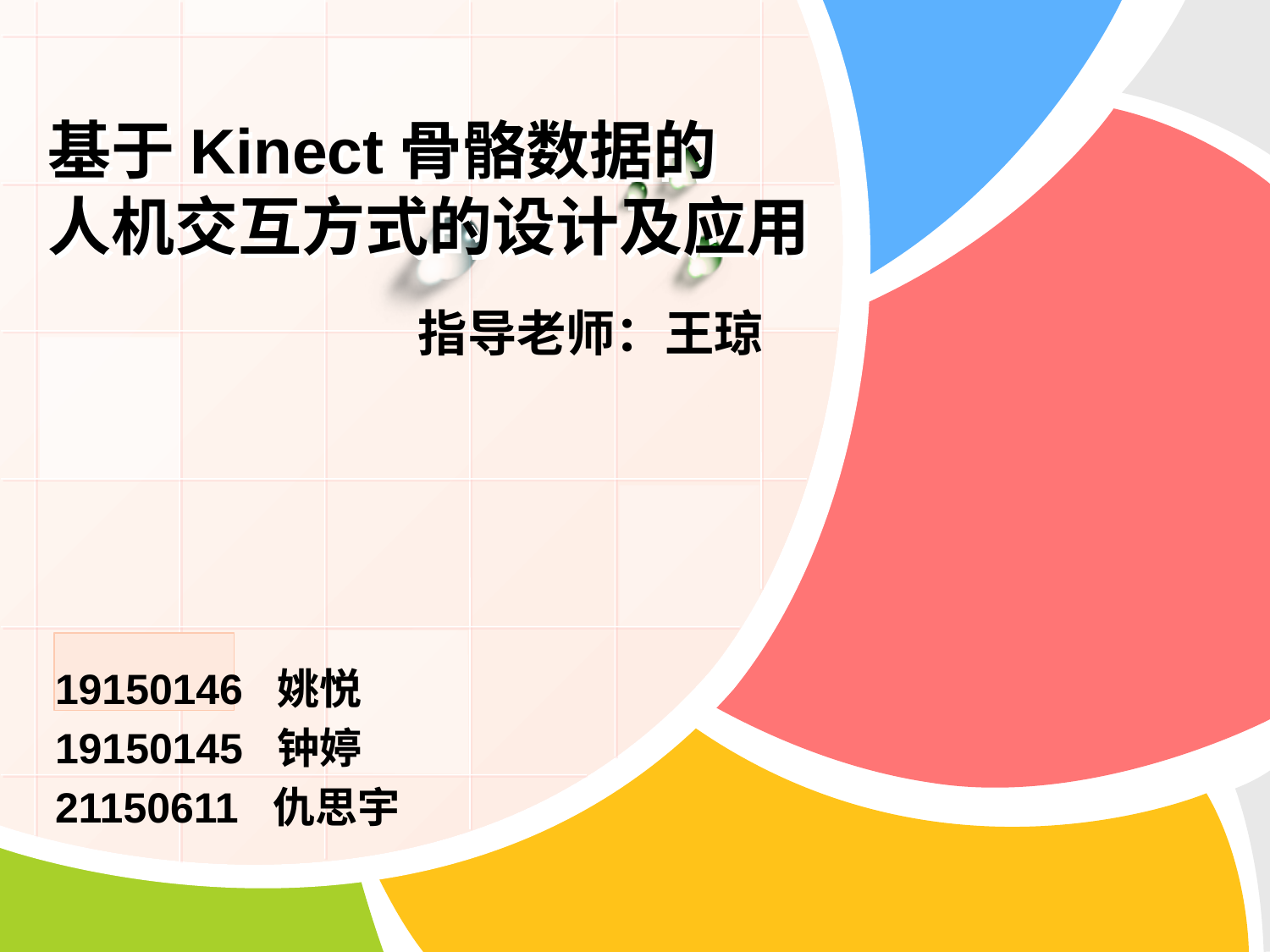

# 基于Kinect骨骼数据的 人机交互方式的设计及应用
指导老师：王琼

19150146  姚悦
19150145  钟婷
21150611  仇思宇